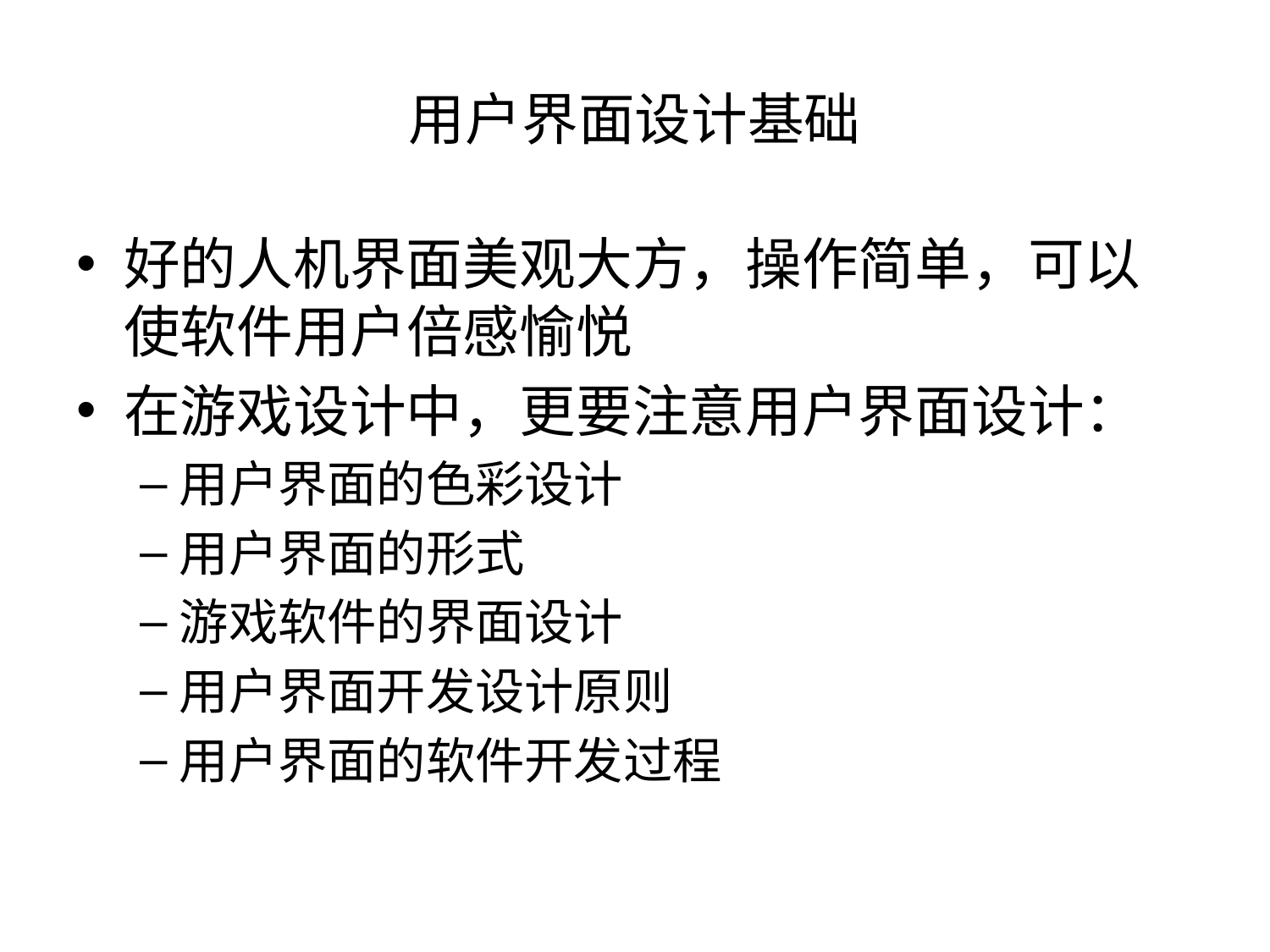

# 用户界面设计基础
好的人机界面美观大方，操作简单，可以使软件用户倍感愉悦
在游戏设计中，更要注意用户界面设计：
用户界面的色彩设计
用户界面的形式
游戏软件的界面设计
用户界面开发设计原则
用户界面的软件开发过程